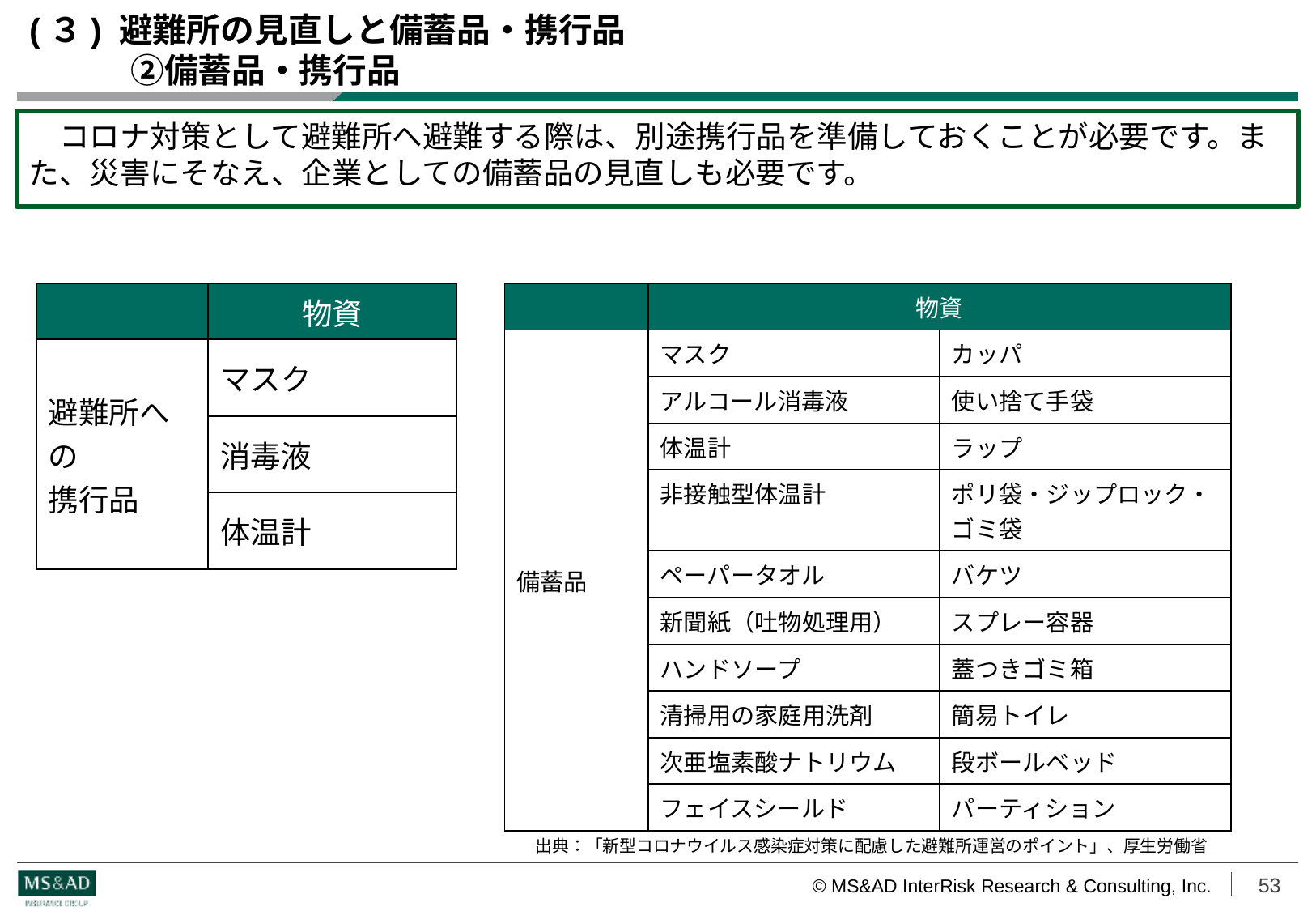

# (３) 避難所の見直しと備蓄品・携行品 　　　②備蓄品・携行品
　コロナ対策として避難所へ避難する際は、別途携行品を準備しておくことが必要です。また、災害にそなえ、企業としての備蓄品の見直しも必要です。
|  | 物資 |
| --- | --- |
| 避難所への 携行品 | マスク |
|  | 消毒液 |
|  | 体温計 |
|  | 物資 |  |
| --- | --- | --- |
| 備蓄品 | マスク | カッパ |
|  | アルコール消毒液 | 使い捨て手袋 |
|  | 体温計 | ラップ |
|  | 非接触型体温計 | ポリ袋・ジップロック・ゴミ袋 |
|  | ペーパータオル | バケツ |
|  | 新聞紙（吐物処理用） | スプレー容器 |
|  | ハンドソープ | 蓋つきゴミ箱 |
|  | 清掃用の家庭用洗剤 | 簡易トイレ |
|  | 次亜塩素酸ナトリウム | 段ボールベッド |
|  | フェイスシールド | パーティション |
出典：「新型コロナウイルス感染症対策に配慮した避難所運営のポイント」、厚生労働省
53